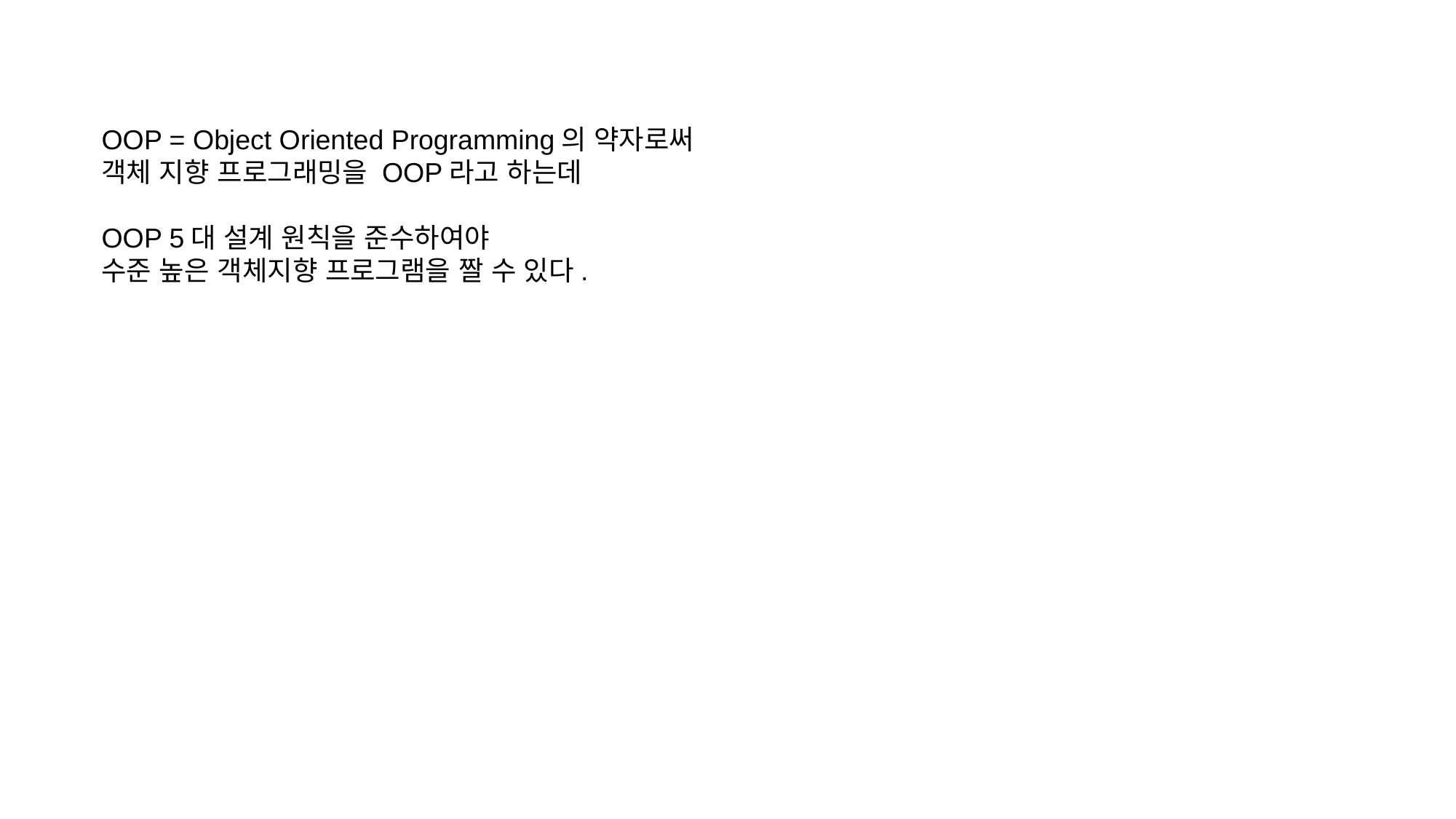

OOP = Object Oriented Programming의 약자로써
객체 지향 프로그래밍을 OOP라고 하는데

OOP 5대 설계 원칙을 준수하여야
수준 높은 객체지향 프로그램을 짤 수 있다.